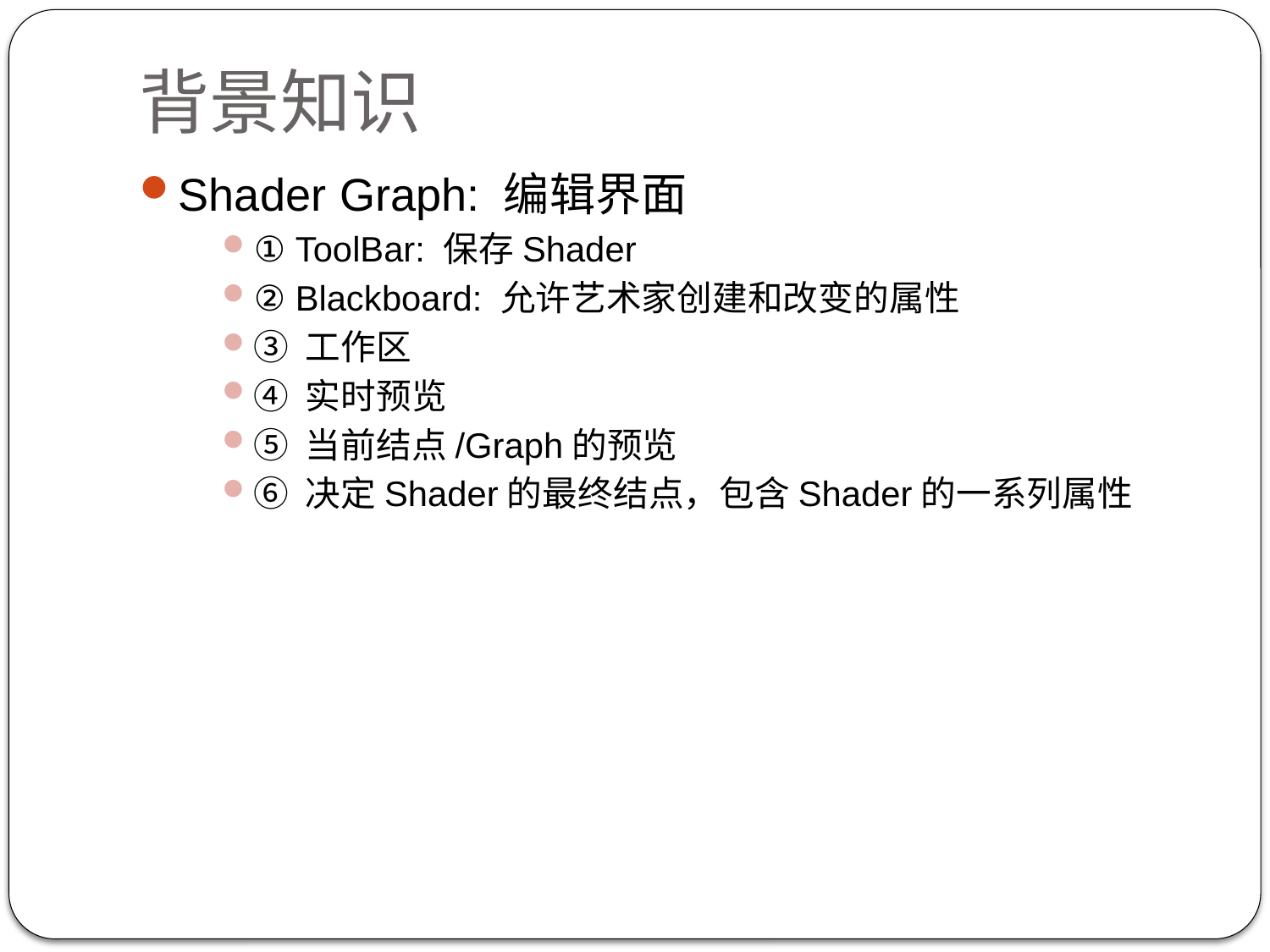

# 背景知识
Shader Graph: 编辑界面
① ToolBar: 保存Shader
② Blackboard: 允许艺术家创建和改变的属性
③ 工作区
④ 实时预览
⑤ 当前结点/Graph的预览
⑥ 决定Shader的最终结点，包含Shader的一系列属性